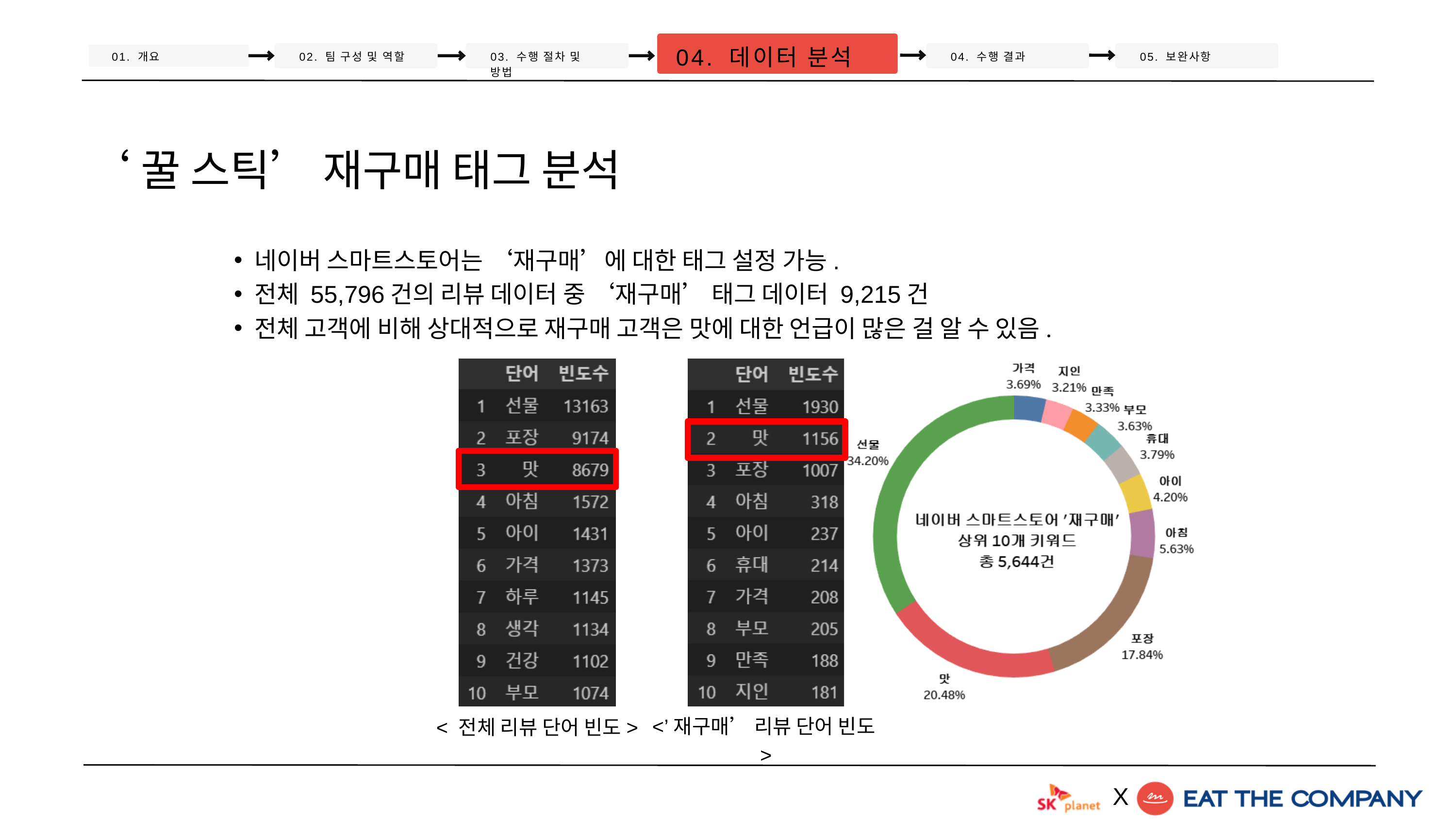

04. 데이터 분석

01. 개요

02. 팀 구성 및 역할

03. 수행 절차 및 방법

04. 수행 결과

05. 보완사항

‘꿀 스틱’ 재구매 태그 분석
네이버 스마트스토어는 ‘재구매’에 대한 태그 설정 가능.
전체 55,796건의 리뷰 데이터 중 ‘재구매’ 태그 데이터 9,215건
전체 고객에 비해 상대적으로 재구매 고객은 맛에 대한 언급이 많은 걸 알 수 있음.

< 전체 리뷰 단어 빈도>

<’재구매’ 리뷰 단어 빈도>

X